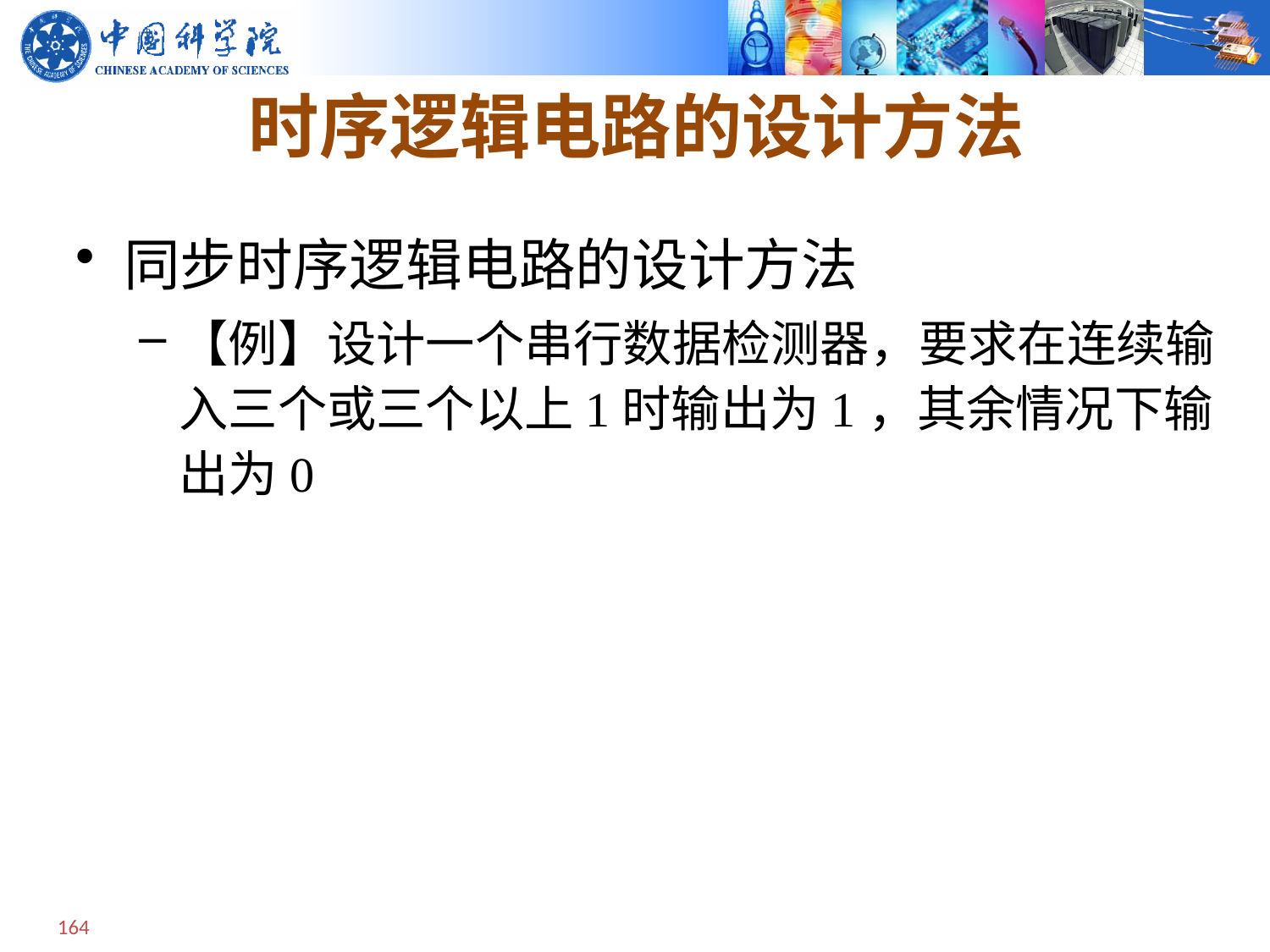

# 时序逻辑电路的设计方法
同步时序逻辑电路的设计方法
【例】设计一个串行数据检测器，要求在连续输入三个或三个以上1时输出为1，其余情况下输出为0